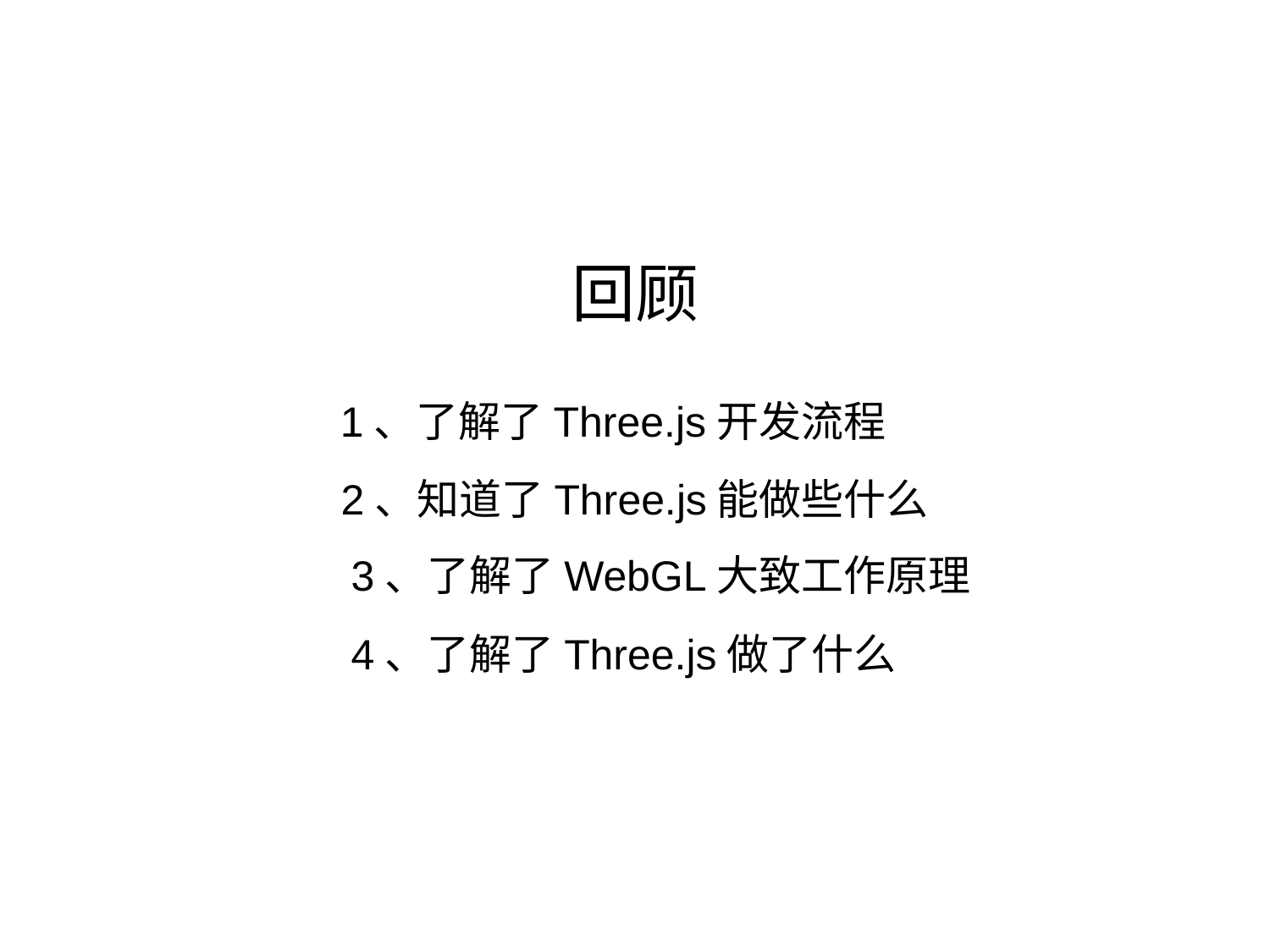

# 回顾
1、了解了Three.js开发流程
2、知道了Three.js能做些什么
3、了解了WebGL大致工作原理
4、了解了Three.js做了什么